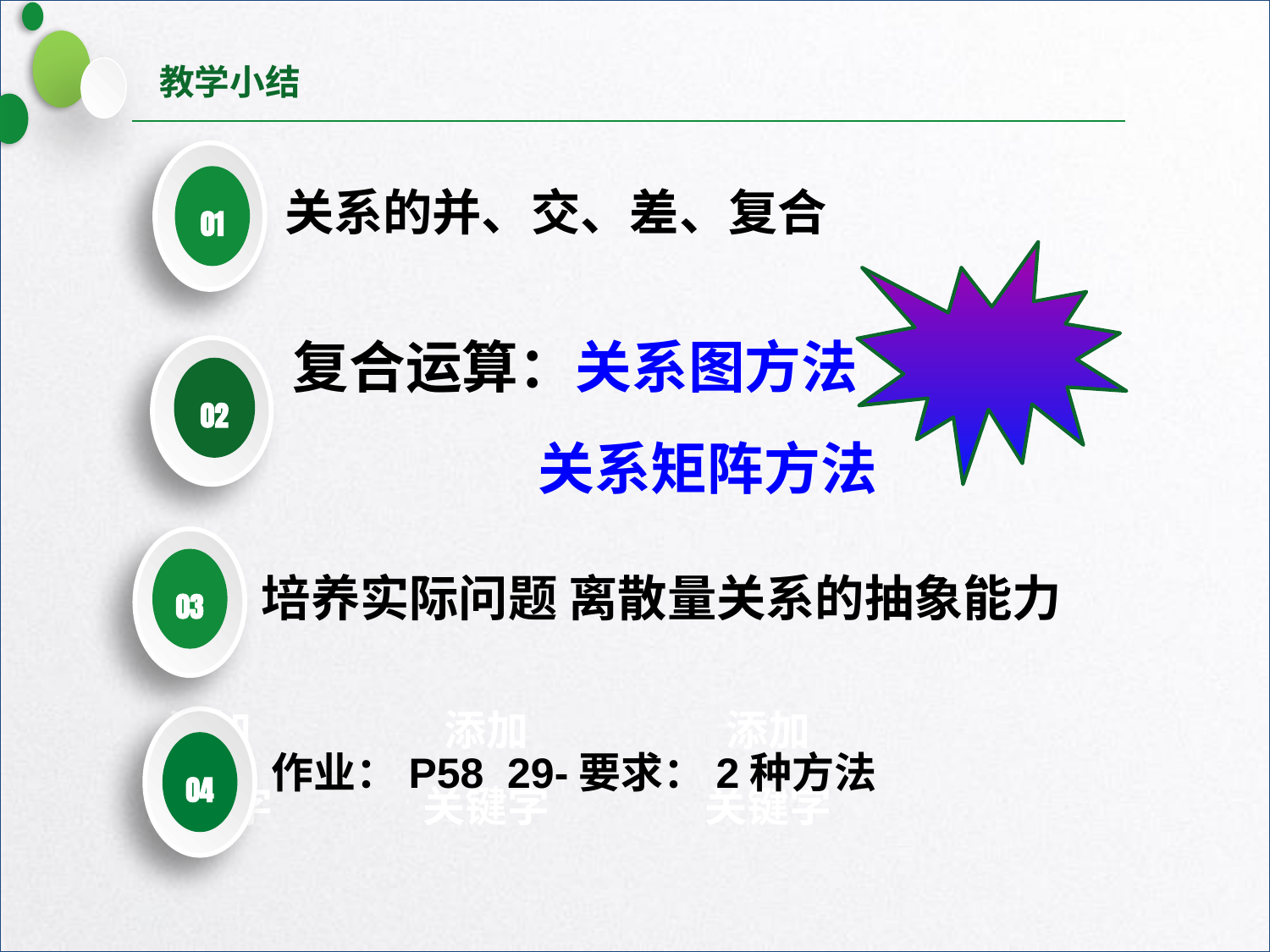

01
 关系的并、交、差、复合

 复合运算：关系图方法
                    关系矩阵方法

02

03
培养实际问题 离散量关系的抽象能力
添加
关键字
添加
关键字
添加
关键字

04
作业：P58  29-要求：2种方法